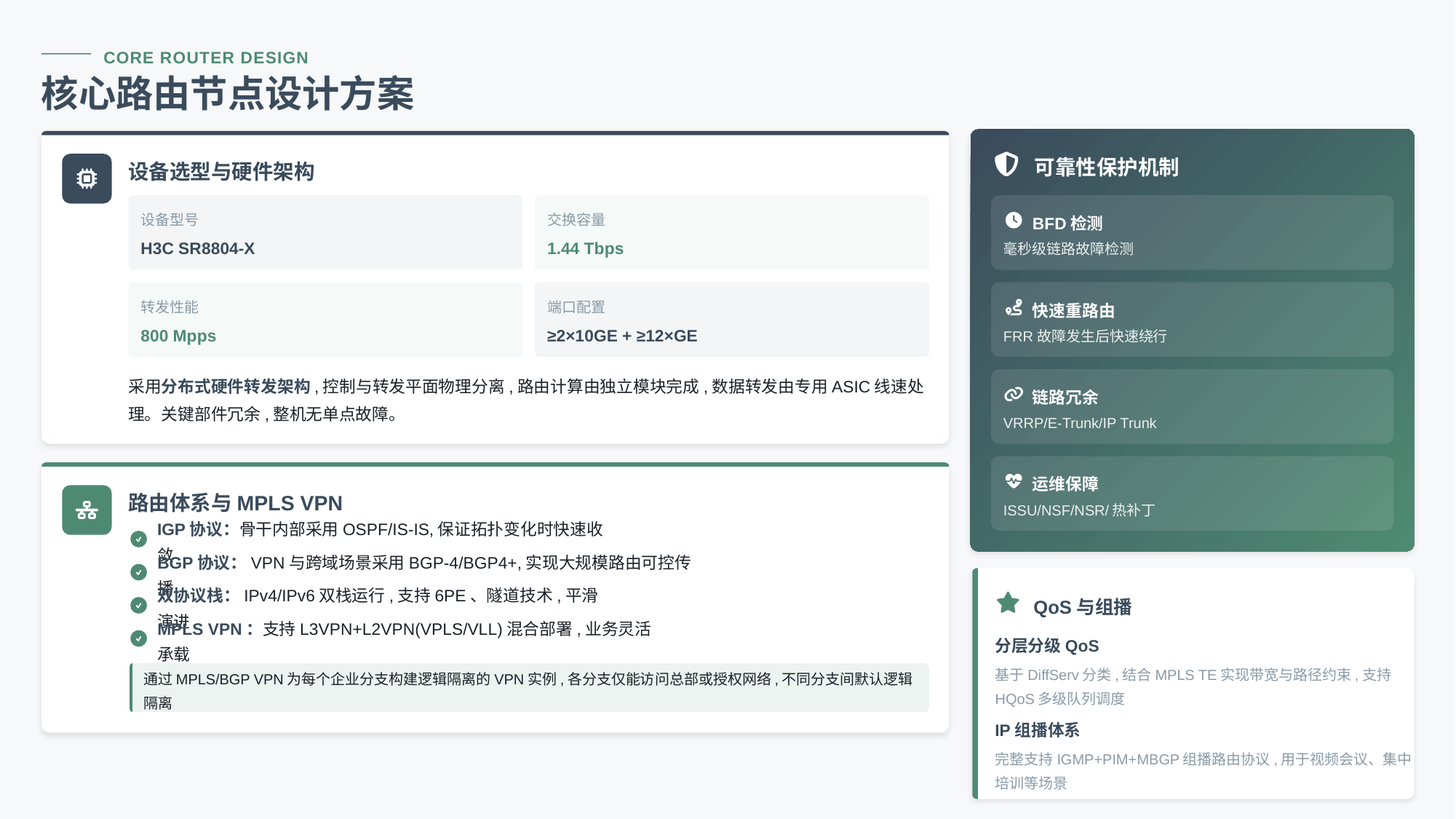

CORE ROUTER DESIGN

核心路由节点设计方案

可靠性保护机制

设备选型与硬件架构

设备型号
交换容量
BFD检测

H3C SR8804-X
1.44 Tbps
毫秒级链路故障检测

转发性能
端口配置
快速重路由

800 Mpps
≥2×10GE + ≥12×GE
FRR故障发生后快速绕行
采用分布式硬件转发架构,控制与转发平面物理分离,路由计算由独立模块完成,数据转发由专用ASIC线速处理。关键部件冗余,整机无单点故障。

链路冗余

VRRP/E-Trunk/IP Trunk

运维保障

路由体系与MPLS VPN
ISSU/NSF/NSR/热补丁

IGP协议：骨干内部采用OSPF/IS-IS,保证拓扑变化时快速收敛

BGP协议：VPN与跨域场景采用BGP-4/BGP4+,实现大规模路由可控传播

QoS与组播
双协议栈：IPv4/IPv6双栈运行,支持6PE、隧道技术,平滑演进

MPLS VPN：支持L3VPN+L2VPN(VPLS/VLL)混合部署,业务灵活承载

分层分级QoS
基于DiffServ分类,结合MPLS TE实现带宽与路径约束,支持HQoS多级队列调度

通过MPLS/BGP VPN为每个企业分支构建逻辑隔离的VPN实例,各分支仅能访问总部或授权网络,不同分支间默认逻辑隔离
IP组播体系
完整支持IGMP+PIM+MBGP组播路由协议,用于视频会议、集中培训等场景